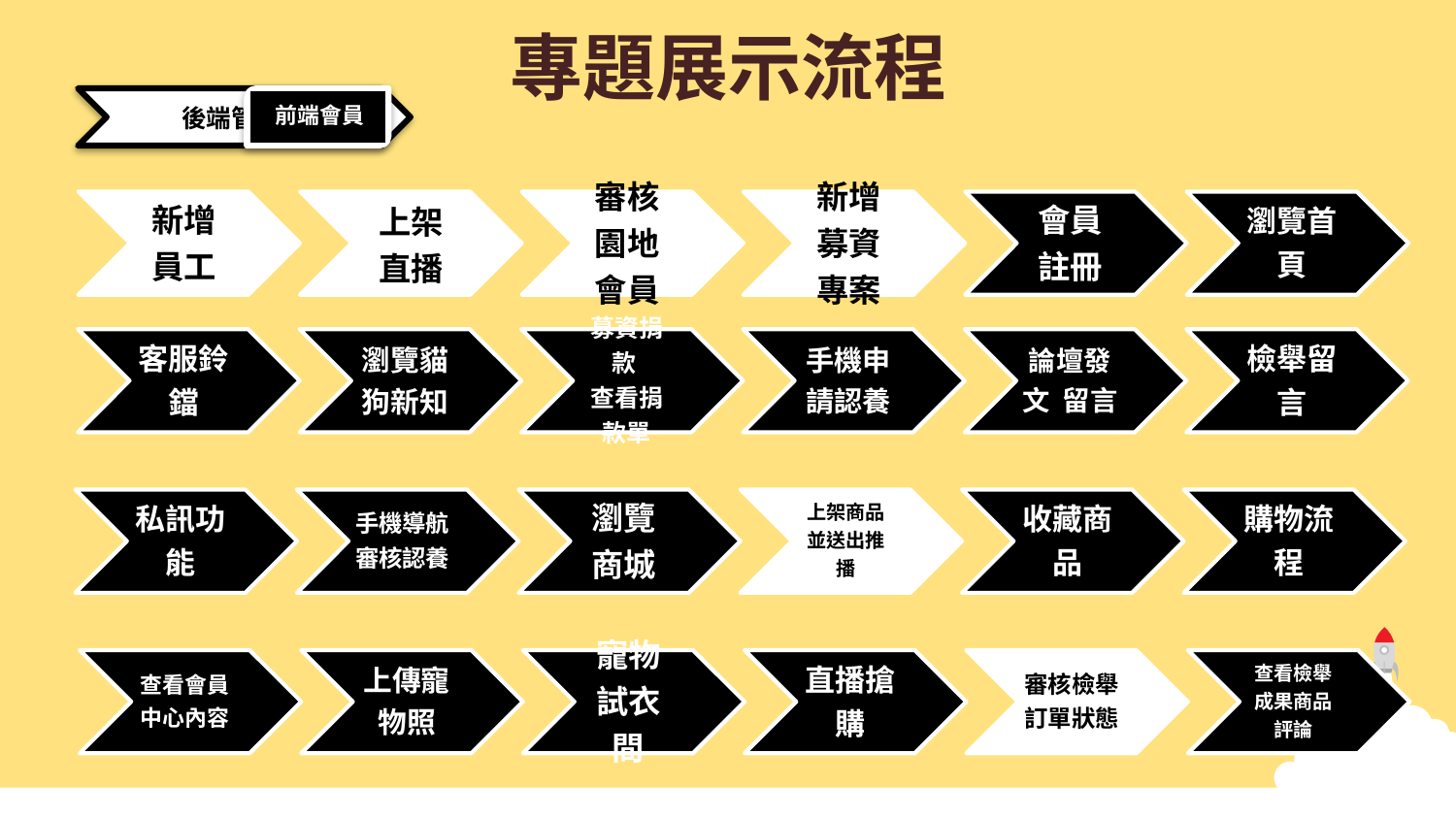

專題展示流程
後端管理者

前端會員
新增員工
審核園地會員
新增募資專案
會員註冊
上架直播
瀏覽首頁
募資捐款
查看捐款單
論壇發文  留言
客服鈴鐺
瀏覽貓狗新知
手機申請認養
檢舉留言
瀏覽商城
收藏商品
私訊功能
手機導航 審核認養
上架商品並送出推播
購物流程
寵物試衣間
直播搶購
查看會員中心內容
上傳寵物照
查看檢舉成果商品評論
審核檢舉 訂單狀態